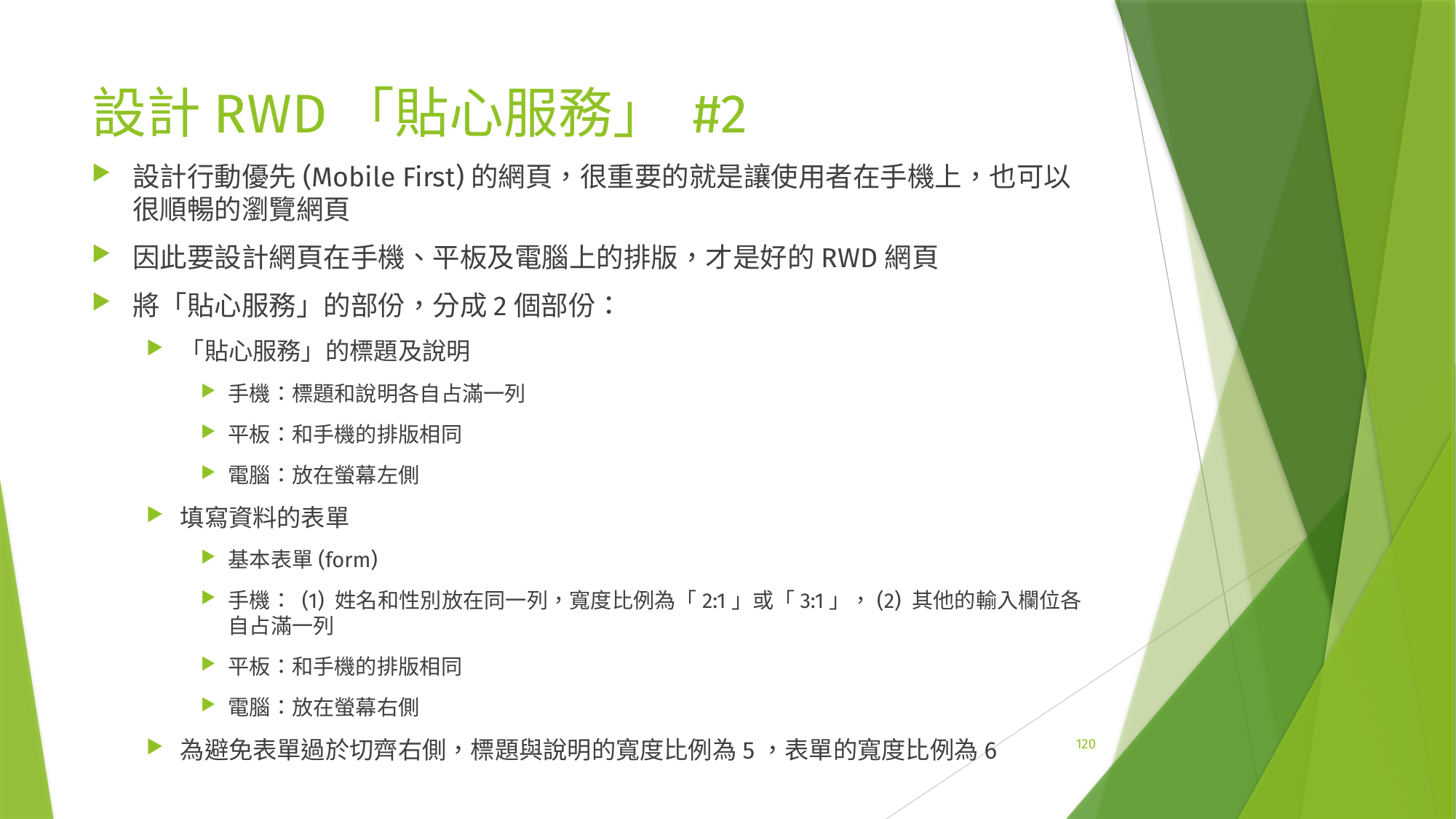

# 設計RWD「貼心服務」 #2
設計行動優先(Mobile First)的網頁，很重要的就是讓使用者在手機上，也可以很順暢的瀏覽網頁
因此要設計網頁在手機、平板及電腦上的排版，才是好的RWD網頁
將「貼心服務」的部份，分成2個部份：
「貼心服務」的標題及說明
手機：標題和說明各自占滿一列
平板：和手機的排版相同
電腦：放在螢幕左側
填寫資料的表單
基本表單(form)
手機： (1) 姓名和性別放在同一列，寬度比例為「2:1」或「3:1」，(2) 其他的輸入欄位各自占滿一列
平板：和手機的排版相同
電腦：放在螢幕右側
為避免表單過於切齊右側，標題與說明的寬度比例為5，表單的寬度比例為6
120